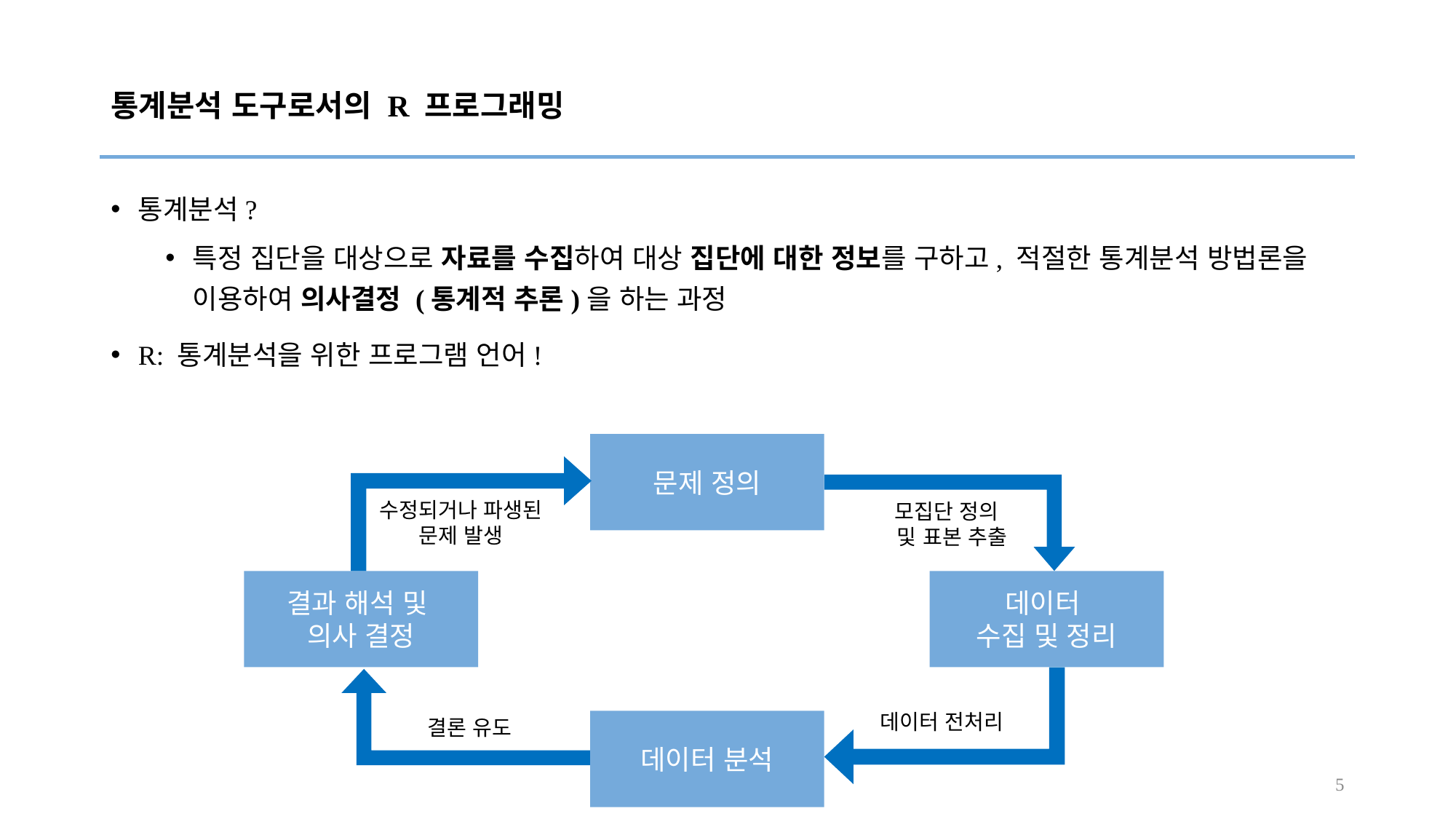

# 통계분석 도구로서의 R 프로그래밍
통계분석?
특정 집단을 대상으로 자료를 수집하여 대상 집단에 대한 정보를 구하고, 적절한 통계분석 방법론을 이용하여 의사결정 (통계적 추론)을 하는 과정
R: 통계분석을 위한 프로그램 언어!

문제 정의

수정되거나 파생된
문제 발생
모집단 정의
 및 표본 추출
결과 해석 및
의사 결정
데이터
수집 및 정리

데이터 전처리
결론 유도
데이터 분석
5